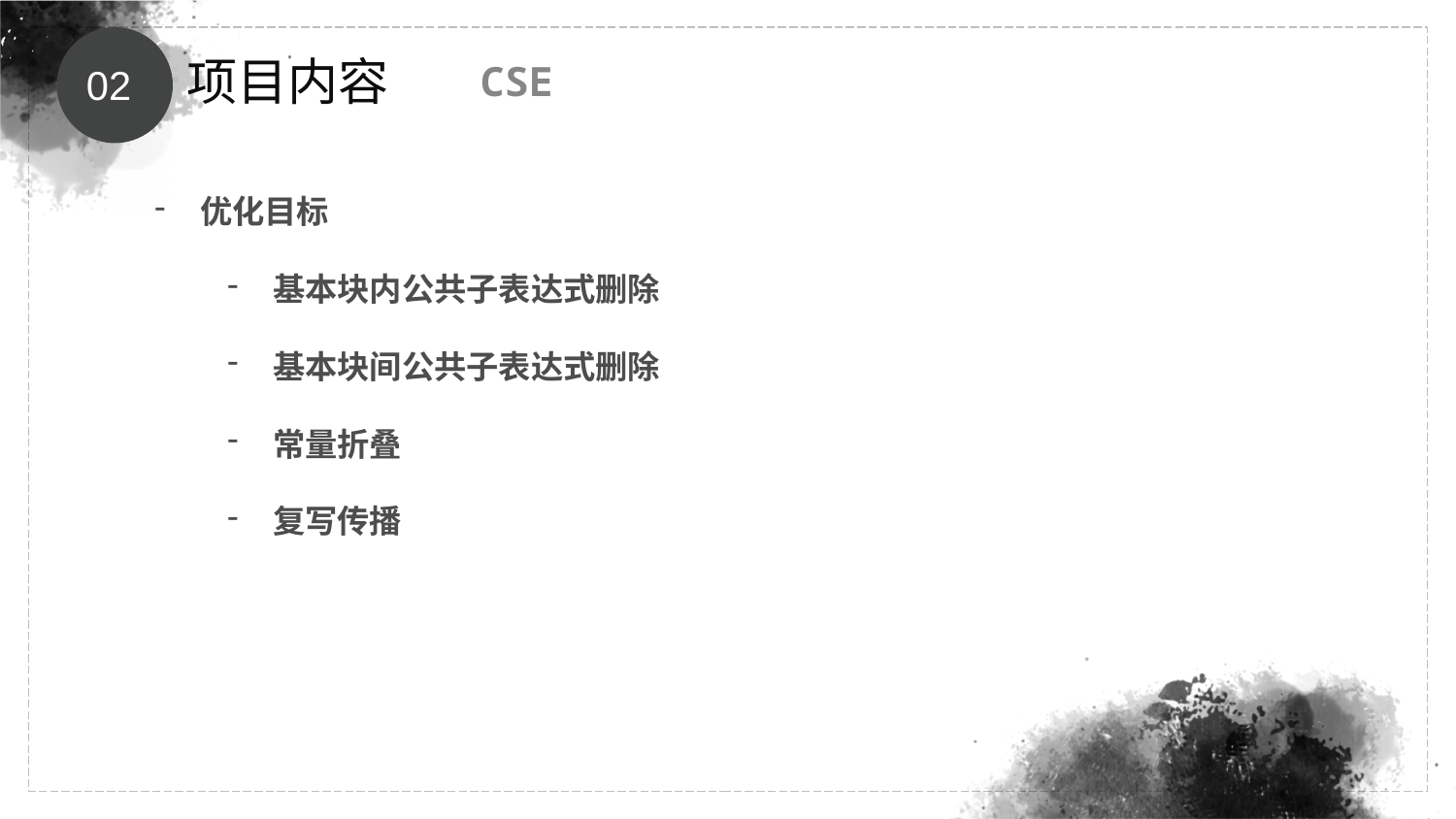

项目内容
02
CSE
优化目标

基本块内公共子表达式删除

基本块间公共子表达式删除

常量折叠

复写传播